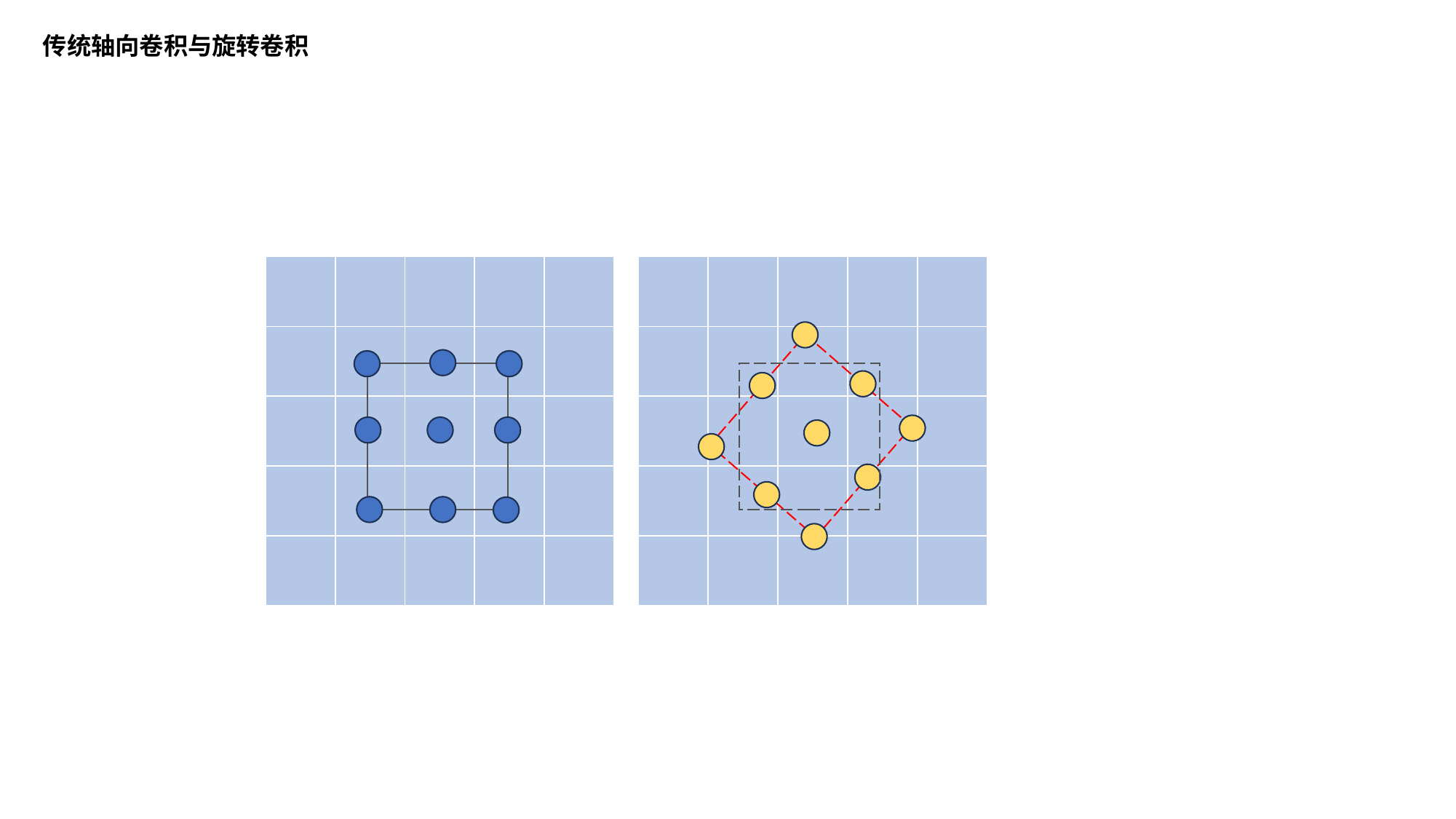

传统轴向卷积与旋转卷积
|  |  |  |  |  |
| --- | --- | --- | --- | --- |
|  |  |  |  |  |
|  |  |  |  |  |
|  |  |  |  |  |
|  |  |  |  |  |
|  |  |  |  |  |
| --- | --- | --- | --- | --- |
|  |  |  |  |  |
|  |  |  |  |  |
|  |  |  |  |  |
|  |  |  |  |  |